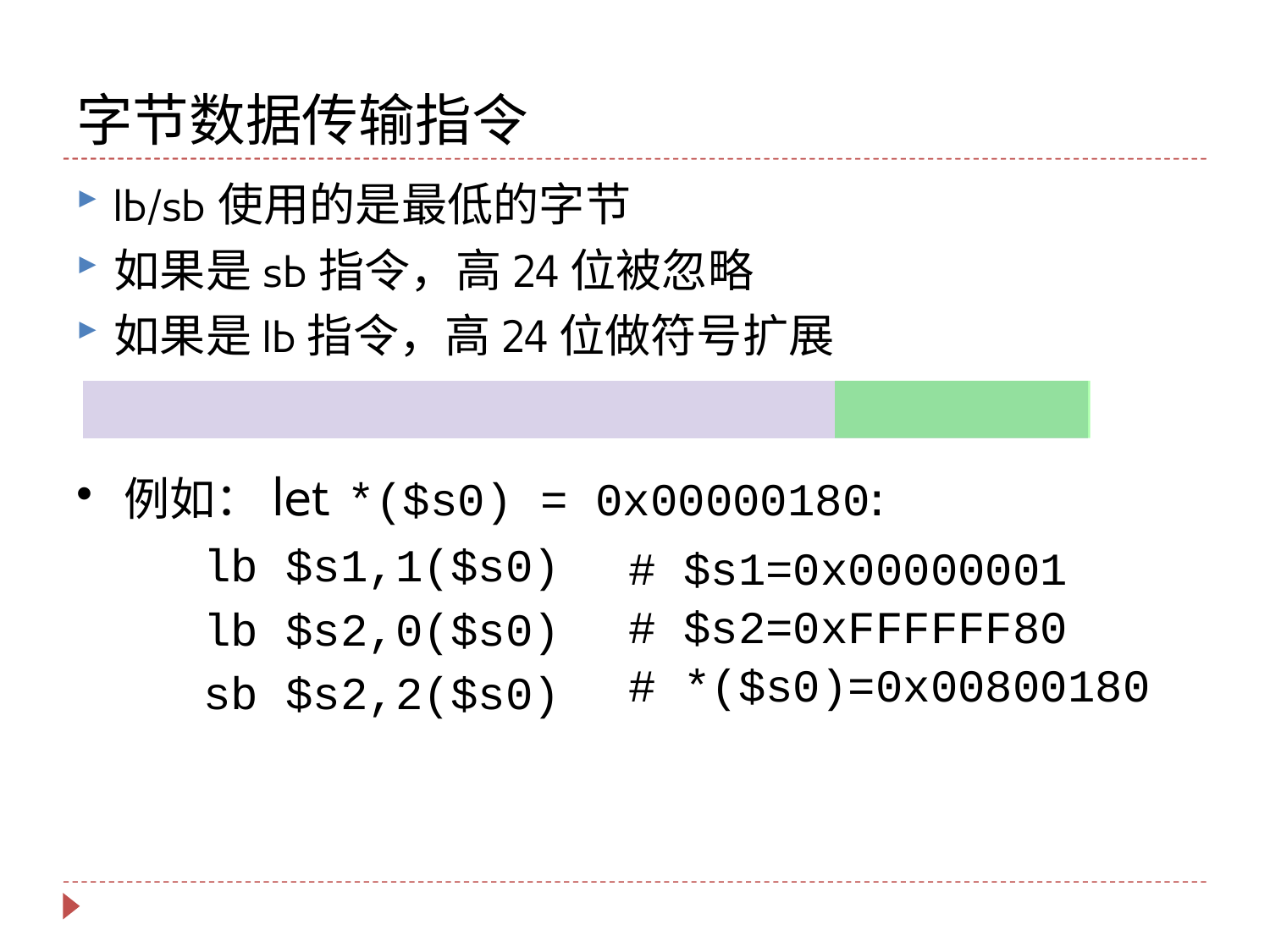

# 字节数据传输指令
lb/sb使用的是最低的字节
如果是sb指令，高24位被忽略
如果是lb指令，高24位做符号扩展

例如：let *($s0) = 0x00000180:
	lb $s1,1($s0)
	lb $s2,0($s0)
	sb $s2,2($s0)

|  |  |  |  |
| --- | --- | --- | --- |
|  |
| --- |
# $s1=0x00000001
# $s2=0xFFFFFF80
# *($s0)=0x00800180